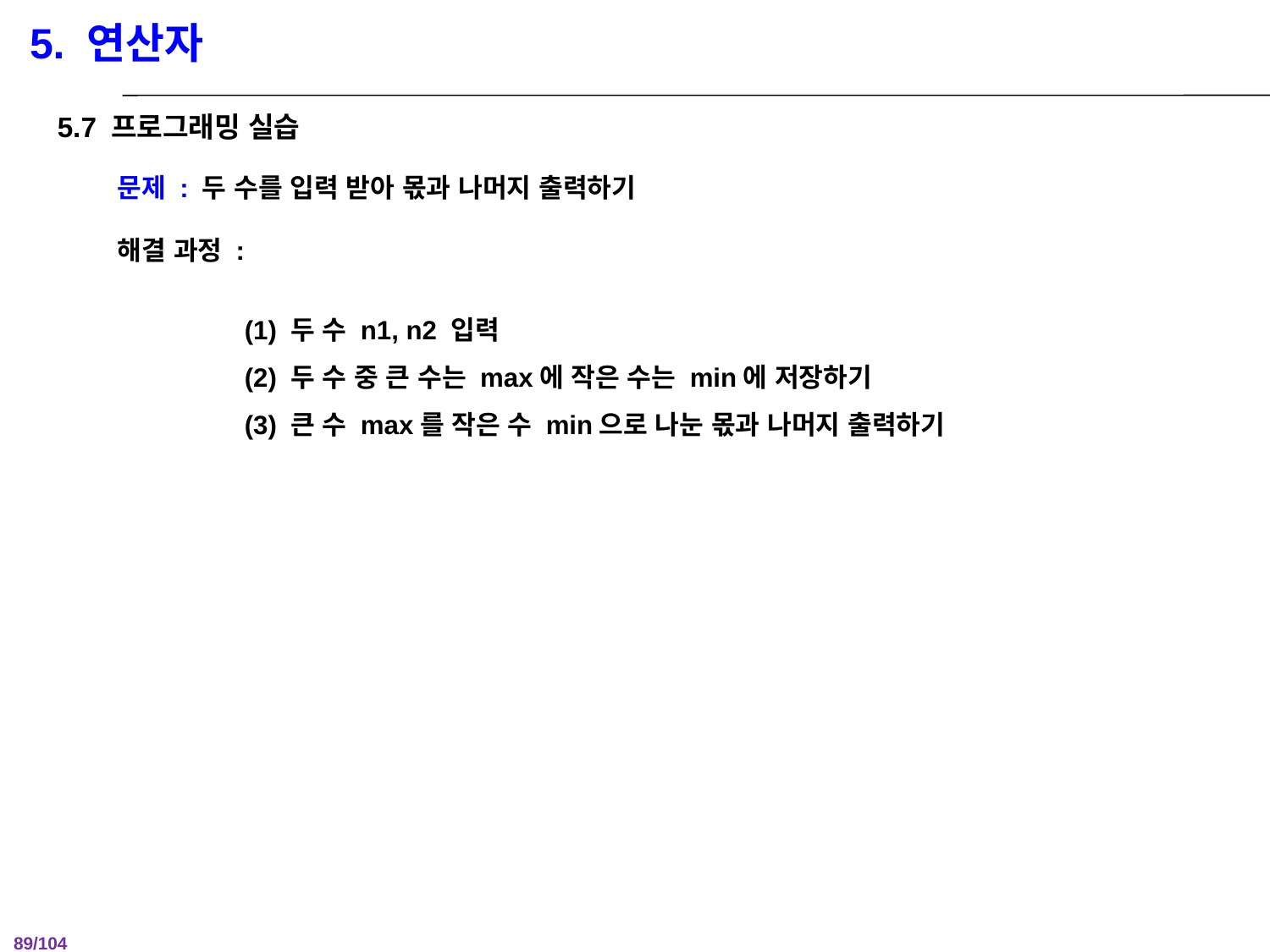

5. 연산자
5.7 프로그래밍 실습
문제 : 두 수를 입력 받아 몫과 나머지 출력하기

해결 과정 :

	(1) 두 수 n1, n2 입력
	(2) 두 수 중 큰 수는 max에 작은 수는 min에 저장하기
	(3) 큰 수 max를 작은 수 min으로 나눈 몫과 나머지 출력하기